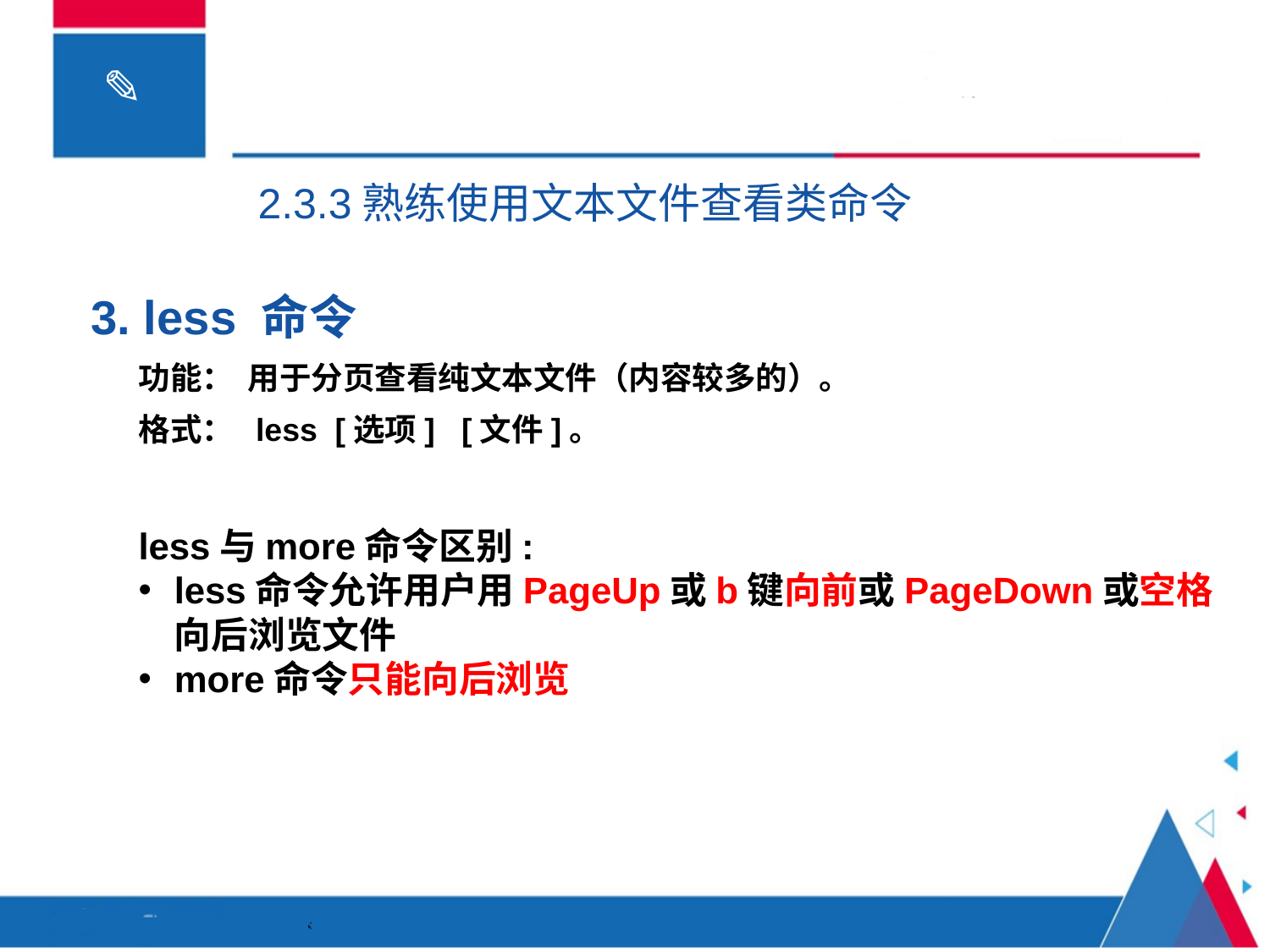

2.3.3熟练使用文本文件查看类命令
3. less 命令
功能：  用于分页查看纯文本文件（内容较多的）。
格式：  less  [选项]   [文件]。

less与more命令区别:
less命令允许用户用PageUp或b键向前或PageDown或空格向后浏览文件
more命令只能向后浏览